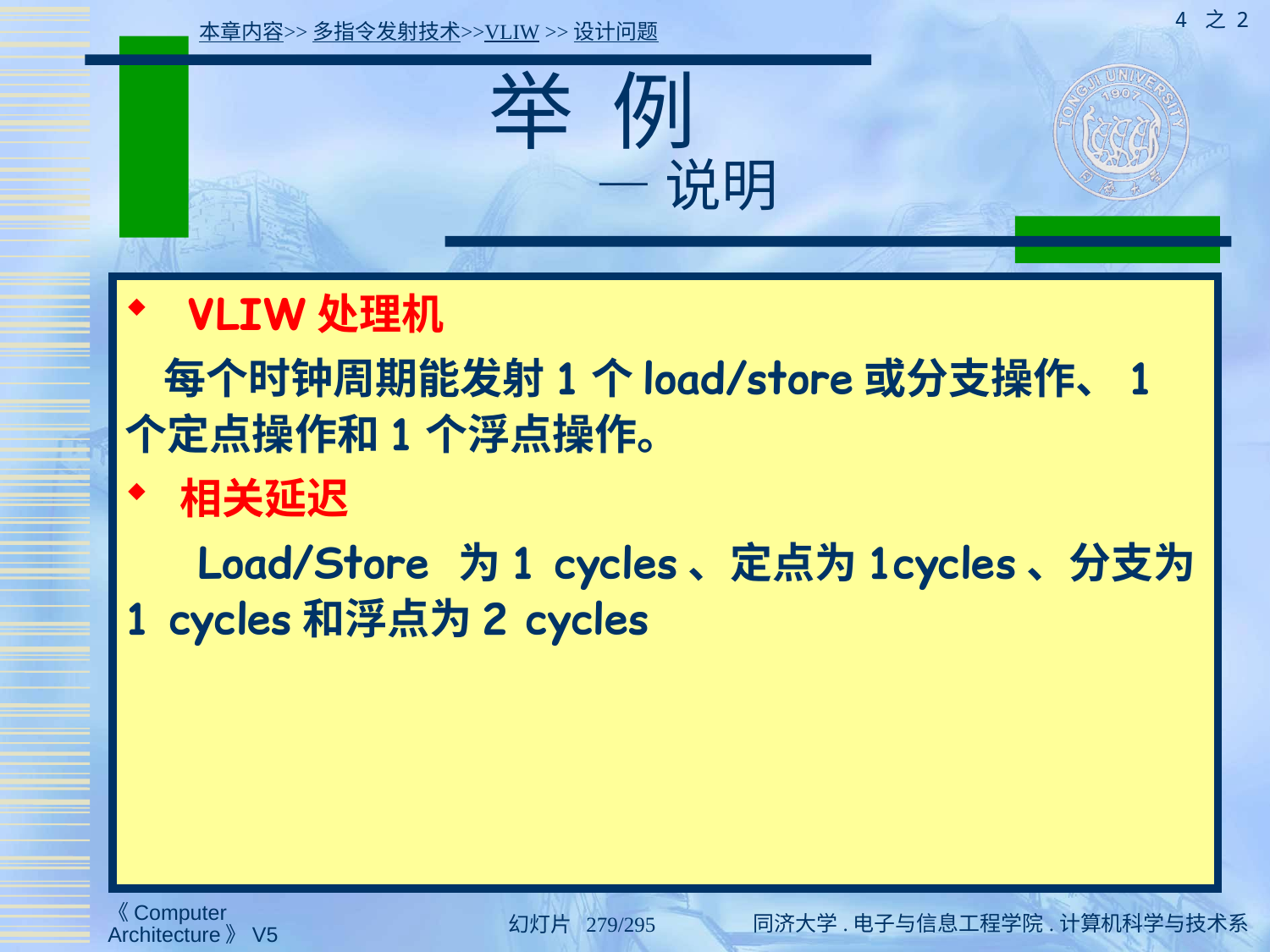

4 之 2
本章内容>>多指令发射技术>>VLIW >>设计问题
# 举  例 — 说明
程序
Loop:
	L.D		F0,0(R1)
	ADD.D	F4,F0,F2
	S.D		F4,0(R1)
	DADDUI	R1,R1,#-8
	BNE	R1,R2,Loop
  VLIW处理机
   每个时钟周期能发射1个load/store或分支操作、1个定点操作和1个浮点操作。
  相关延迟
    Load/Store 为1 cycles、定点为1cycles、分支为1 cycles和浮点为2 cycles